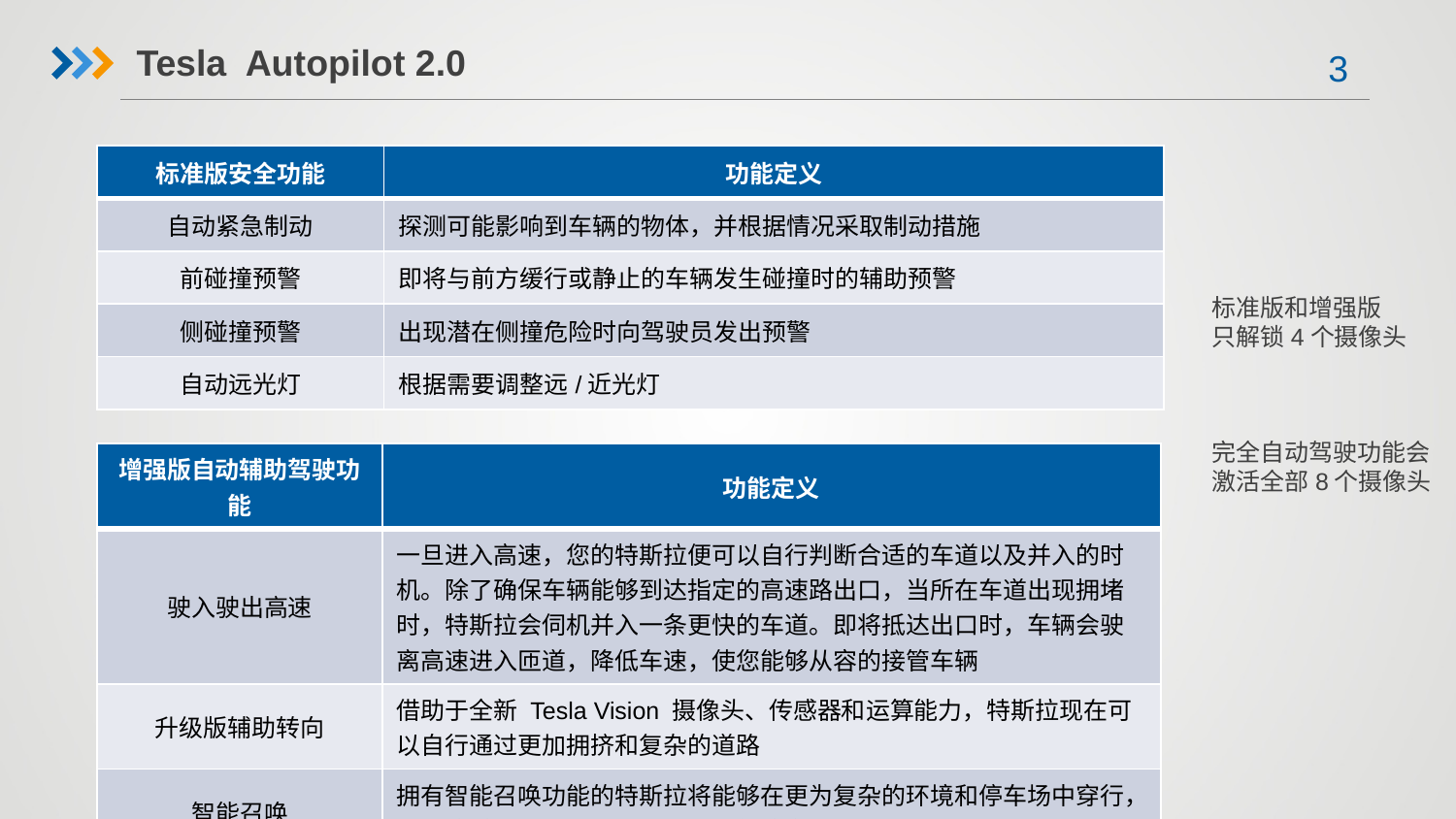

Tesla  Autopilot 2.0
| 标准版安全功能 | 功能定义 |
| --- | --- |
| 自动紧急制动 | 探测可能影响到车辆的物体，并根据情况采取制动措施 |
| 前碰撞预警 | 即将与前方缓行或静止的车辆发生碰撞时的辅助预警 |
| 侧碰撞预警 | 出现潜在侧撞危险时向驾驶员发出预警 |
| 自动远光灯 | 根据需要调整远/近光灯 |
标准版和增强版
只解锁4个摄像头

完全自动驾驶功能会激活全部8个摄像头
| 增强版自动辅助驾驶功能 | 功能定义 |
| --- | --- |
| 驶入驶出高速 | 一旦进入高速，您的特斯拉便可以自行判断合适的车道以及并入的时机。除了确保车辆能够到达指定的高速路出口，当所在车道出现拥堵时，特斯拉会伺机并入一条更快的车道。即将抵达出口时，车辆会驶离高速进入匝道，降低车速，使您能够从容的接管车辆 |
| 升级版辅助转向 | 借助于全新 Tesla Vision 摄像头、传感器和运算能力，特斯拉现在可以自行通过更加拥挤和复杂的道路 |
| 智能召唤 | 拥有智能召唤功能的特斯拉将能够在更为复杂的环境和停车场中穿行，灵活的避开周围物体，最终来到您的身边 |